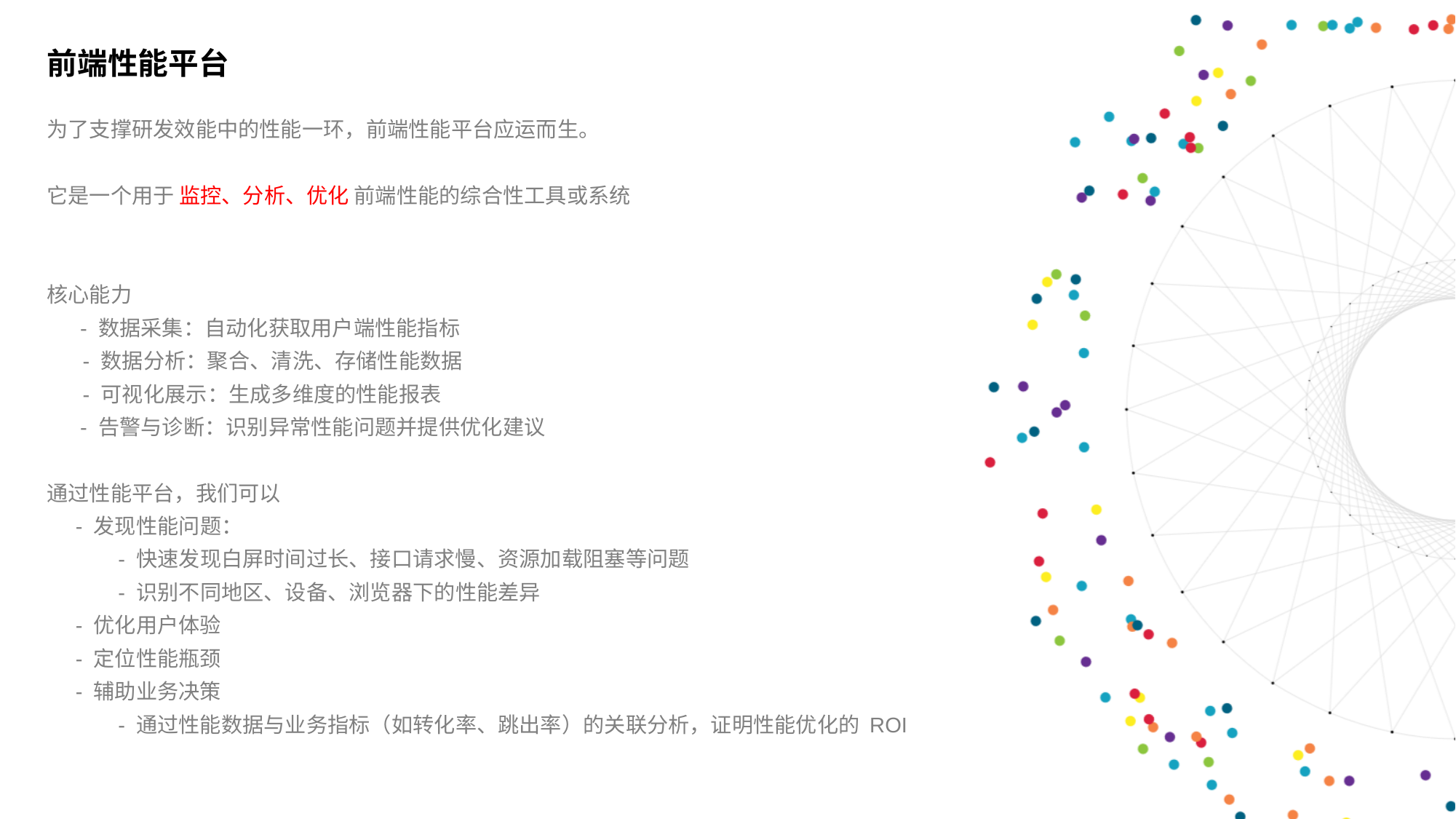

前端性能平台
为了支撑研发效能中的性能一环，前端性能平台应运而生。
它是一个用于 监控、分析、优化 前端性能的综合性工具或系统

核心能力
      - 数据采集：自动化获取用户端性能指标
      - 数据分析：聚合、清洗、存储性能数据
      - 可视化展示：生成多维度的性能报表
      - 告警与诊断：识别异常性能问题并提供优化建议
通过性能平台，我们可以
     - 发现性能问题：
              - 快速发现白屏时间过长、接口请求慢、资源加载阻塞等问题
              - 识别不同地区、设备、浏览器下的性能差异
     - 优化用户体验
     - 定位性能瓶颈
     - 辅助业务决策
              - 通过性能数据与业务指标（如转化率、跳出率）的关联分析，证明性能优化的 ROI